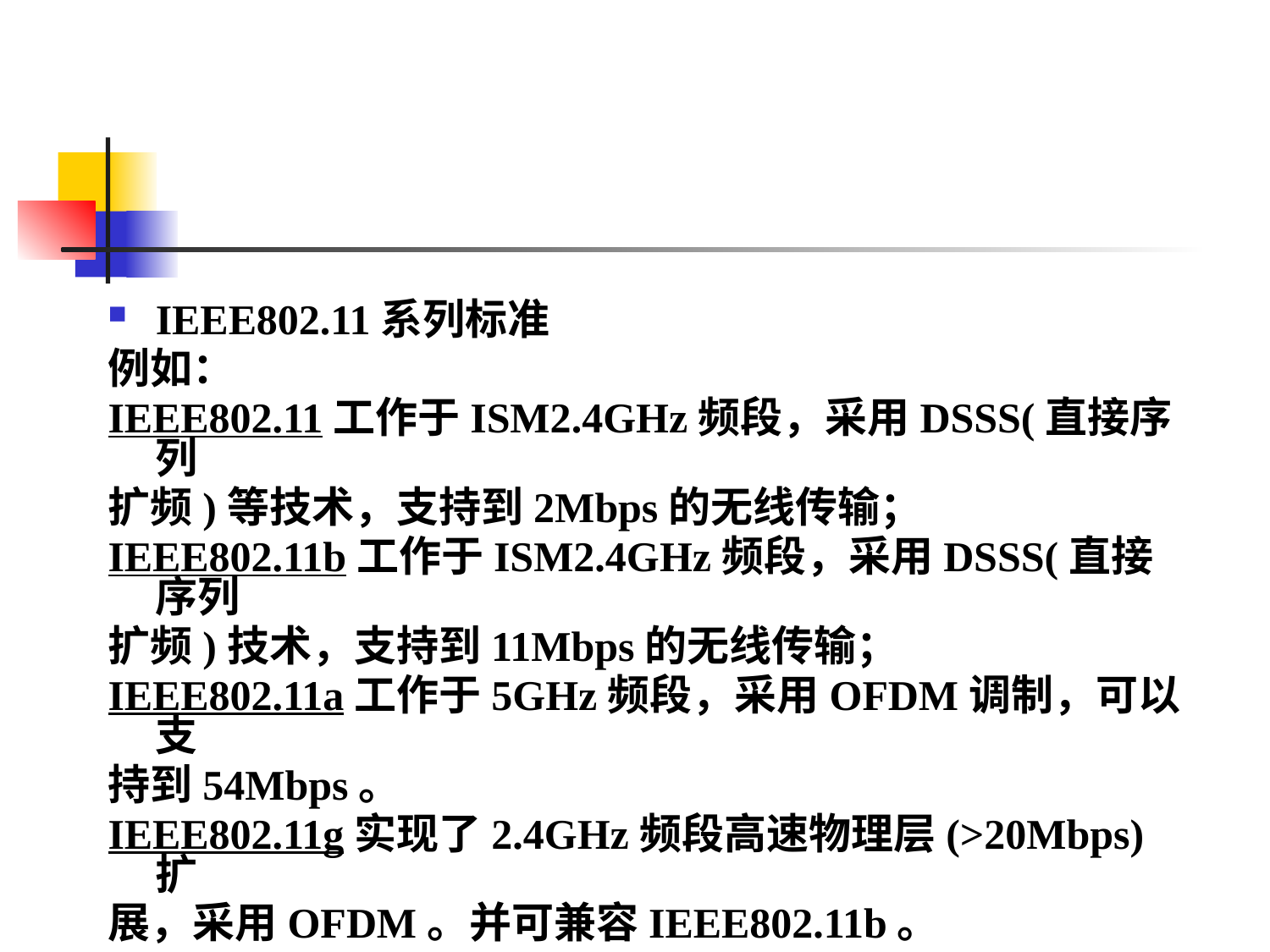

#
IEEE802.11系列标准
例如：
IEEE802.11工作于ISM2.4GHz频段，采用DSSS(直接序列
扩频)等技术，支持到2Mbps的无线传输；
IEEE802.11b工作于ISM2.4GHz频段，采用DSSS(直接序列
扩频)技术，支持到11Mbps的无线传输；
IEEE802.11a工作于5GHz频段，采用OFDM调制，可以支
持到54Mbps。
IEEE802.11g实现了2.4GHz频段高速物理层(>20Mbps)扩
展，采用OFDM。并可兼容IEEE802.11b。